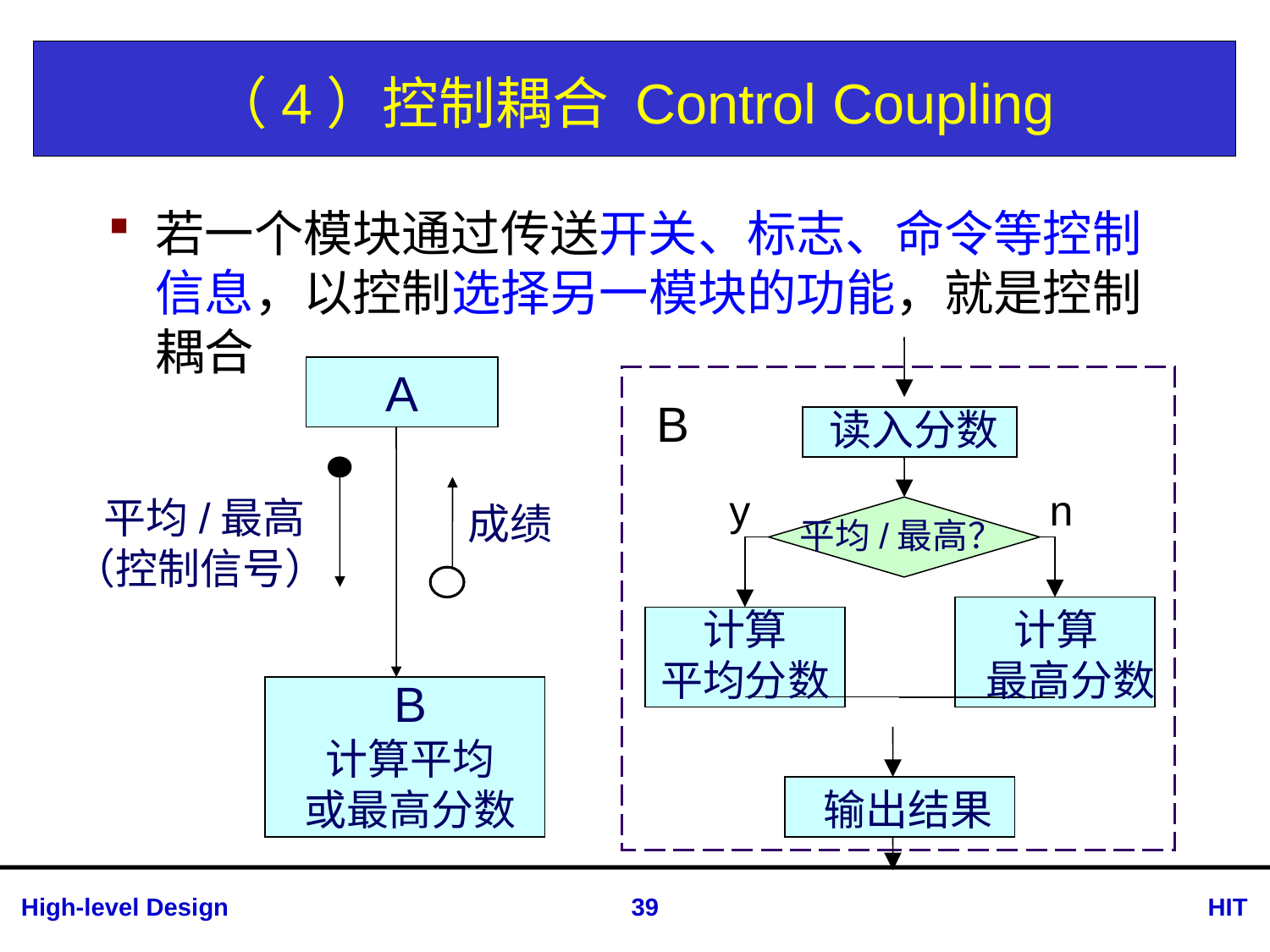

# （4）控制耦合 Control Coupling
若一个模块通过传送开关、标志、命令等控制信息，以控制选择另一模块的功能，就是控制耦合

B
读入分数

y
n

平均/最高？
计算
平均分数
计算
 最高分数

输出结果

A

平均/最高
（控制信号）

成绩

B
计算平均
或最高分数